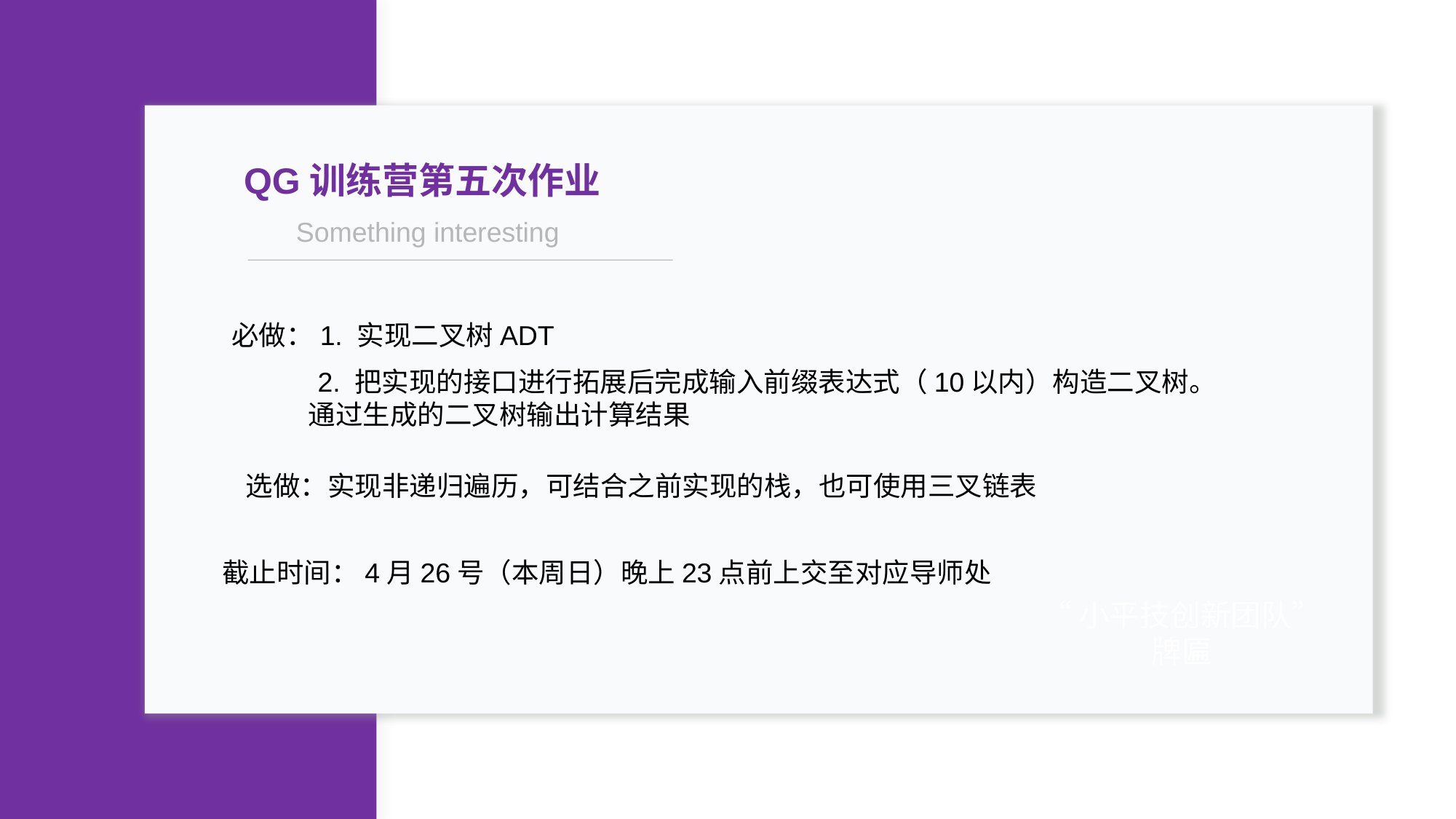

QG训练营第五次作业

Something interesting
必做：1. 实现二叉树ADT
           2. 把实现的接口进行拓展后完成输入前缀表达式（10以内）构造二叉树。
           通过生成的二叉树输出计算结果

选做：实现非递归遍历，可结合之前实现的栈，也可使用三叉链表
截止时间：4月26号（本周日）晚上23点前上交至对应导师处
“小平技创新团队”
牌匾